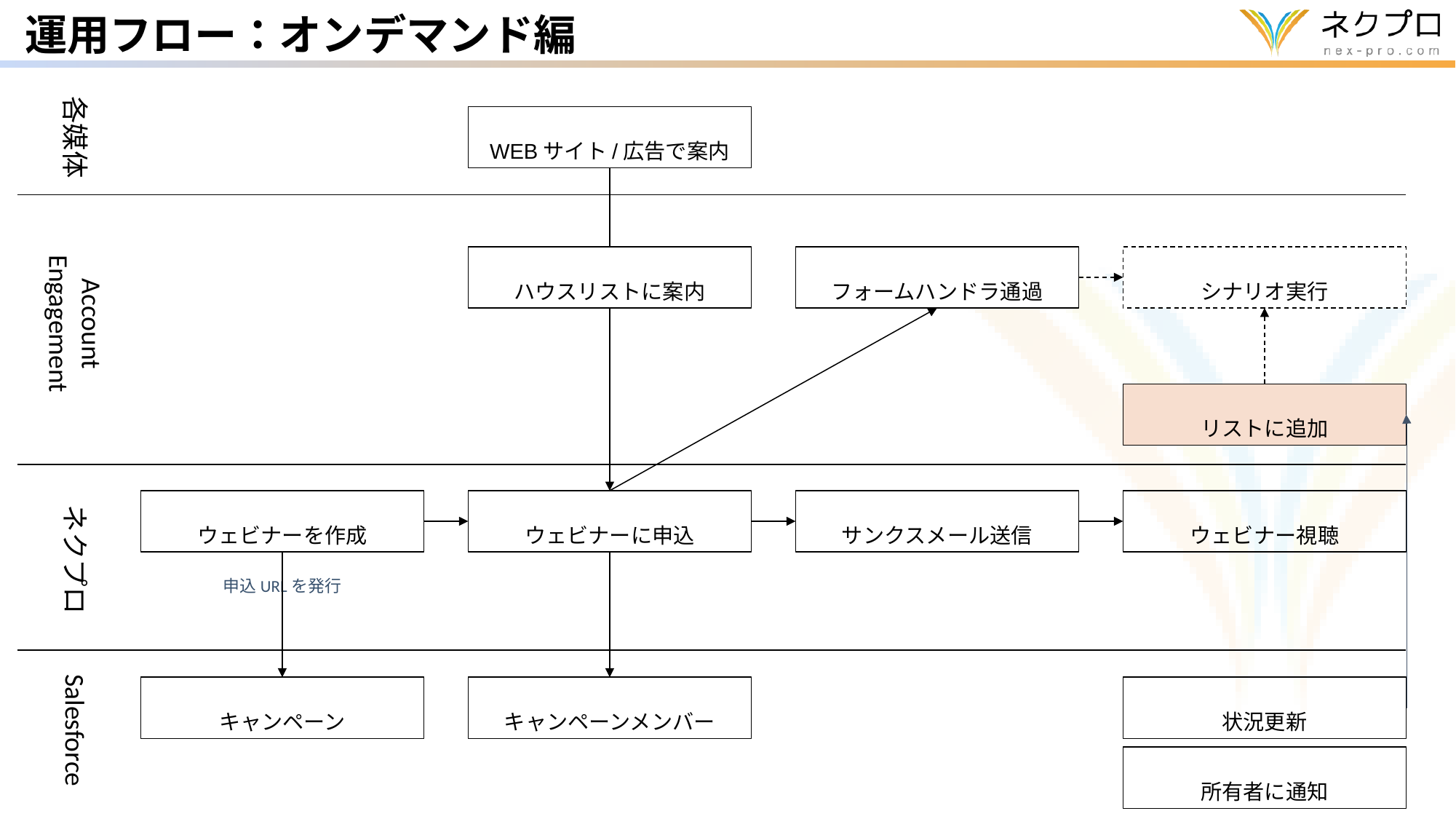

運用フロー：オンデマンド編
WEBサイト/広告で案内
各媒体
ハウスリストに案内
フォームハンドラ通過
シナリオ実行
Account
Engagement
リストに追加
ウェビナーを作成
ウェビナーに申込
サンクスメール送信
ウェビナー視聴
ネクプロ
申込URLを発行
キャンペーン
キャンペーンメンバー
状況更新
Salesforce
所有者に通知